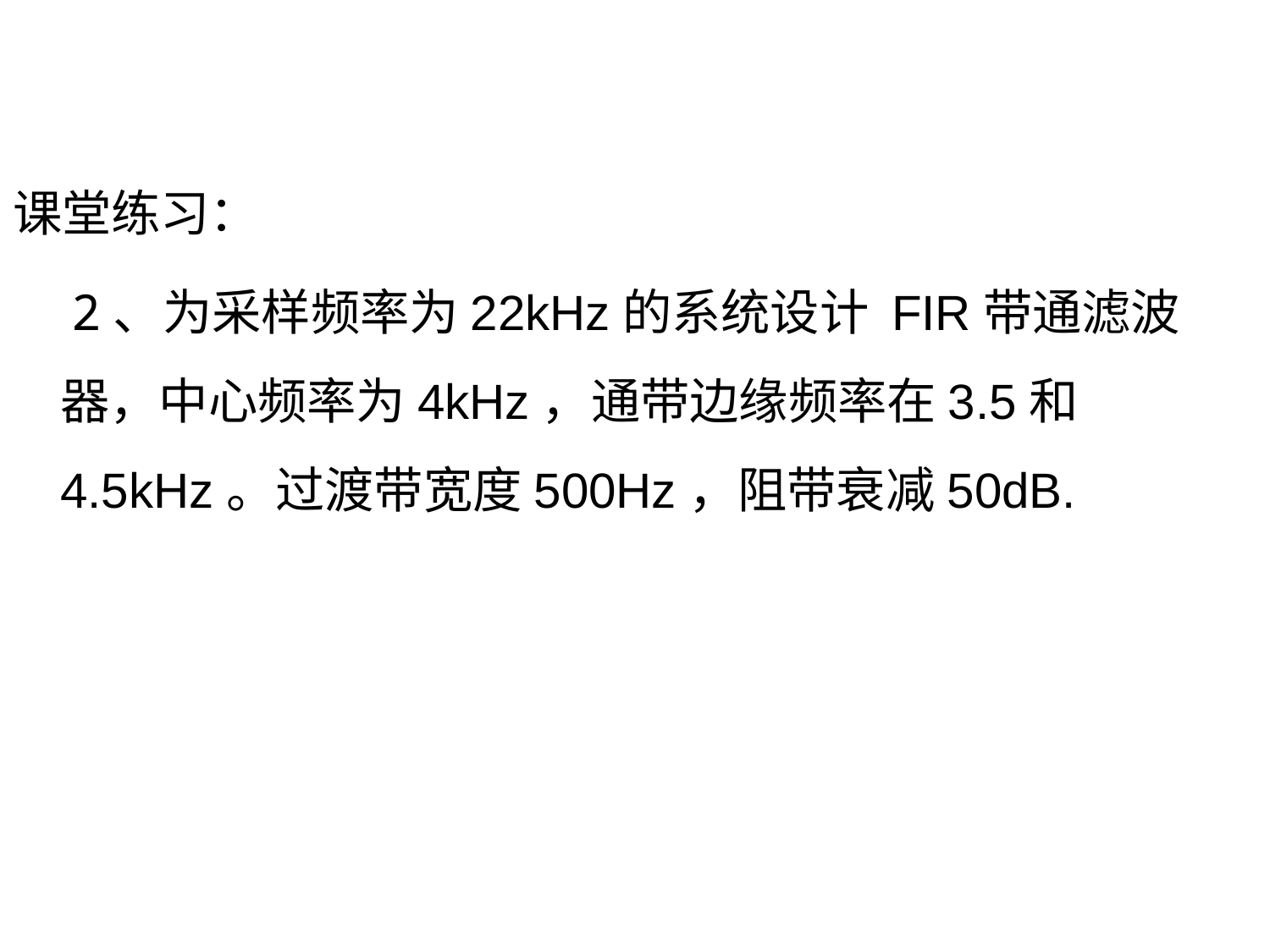

课堂练习：
  2、为采样频率为22kHz的系统设计 FIR带通滤波器，中心频率为4kHz，通带边缘频率在3.5和4.5kHz。过渡带宽度500Hz，阻带衰减50dB.